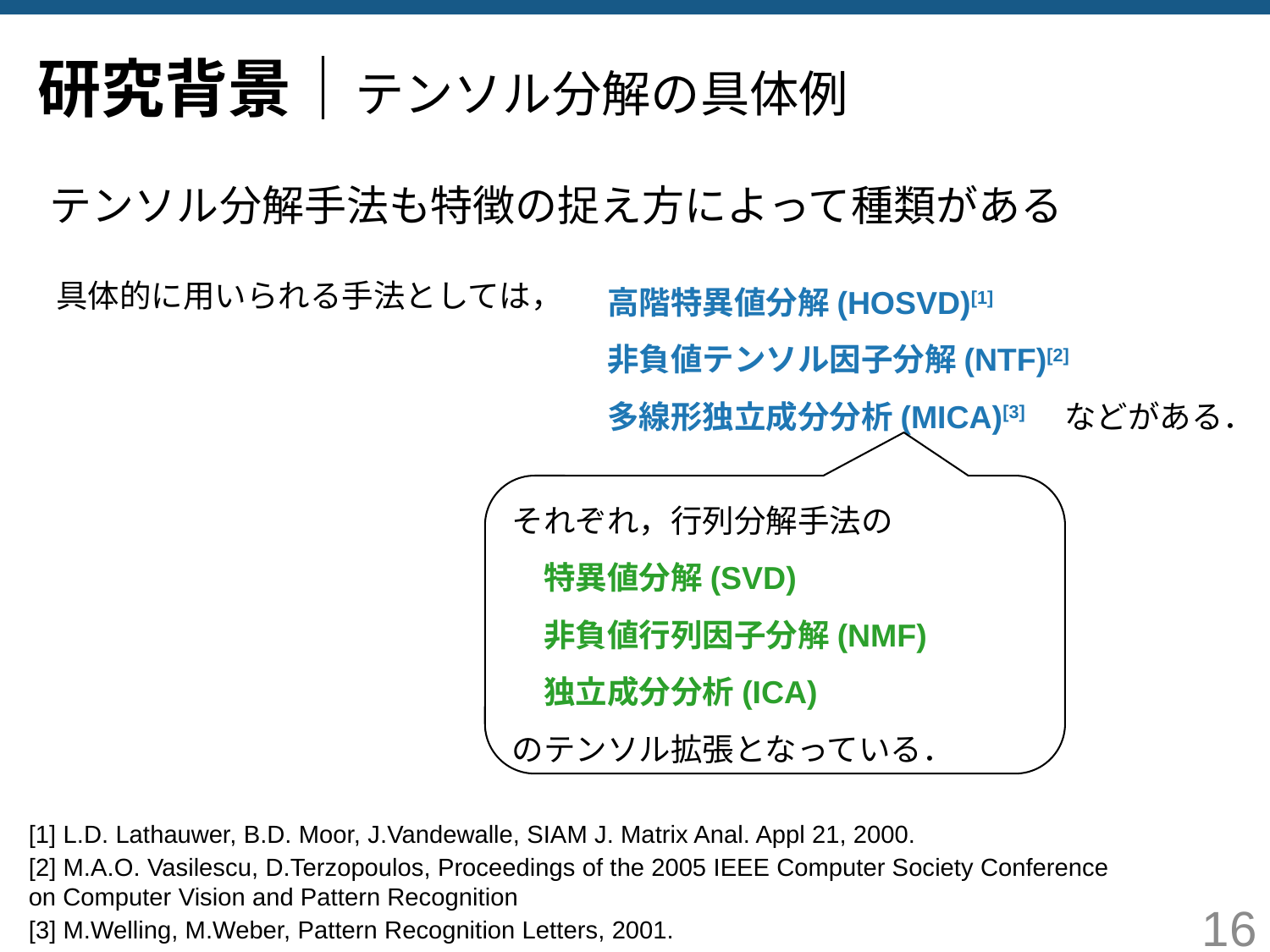

# 研究背景｜テンソル分解の具体例
テンソル分解手法も特徴の捉え方によって種類がある
高階特異値分解(HOSVD)[1]
非負値テンソル因子分解(NTF)[2]
多線形独立成分分析(MICA)[3]　などがある．
具体的に用いられる手法としては，
それぞれ，行列分解手法の
　特異値分解(SVD)
　非負値行列因子分解(NMF)
　独立成分分析(ICA)
のテンソル拡張となっている．
[1] L.D. Lathauwer, B.D. Moor, J.Vandewalle, SIAM J. Matrix Anal. Appl 21, 2000.

[2] M.A.O. Vasilescu, D.Terzopoulos, Proceedings of the 2005 IEEE Computer Society Conference on Computer Vision and Pattern Recognition
16
[3] M.Welling, M.Weber, Pattern Recognition Letters, 2001.